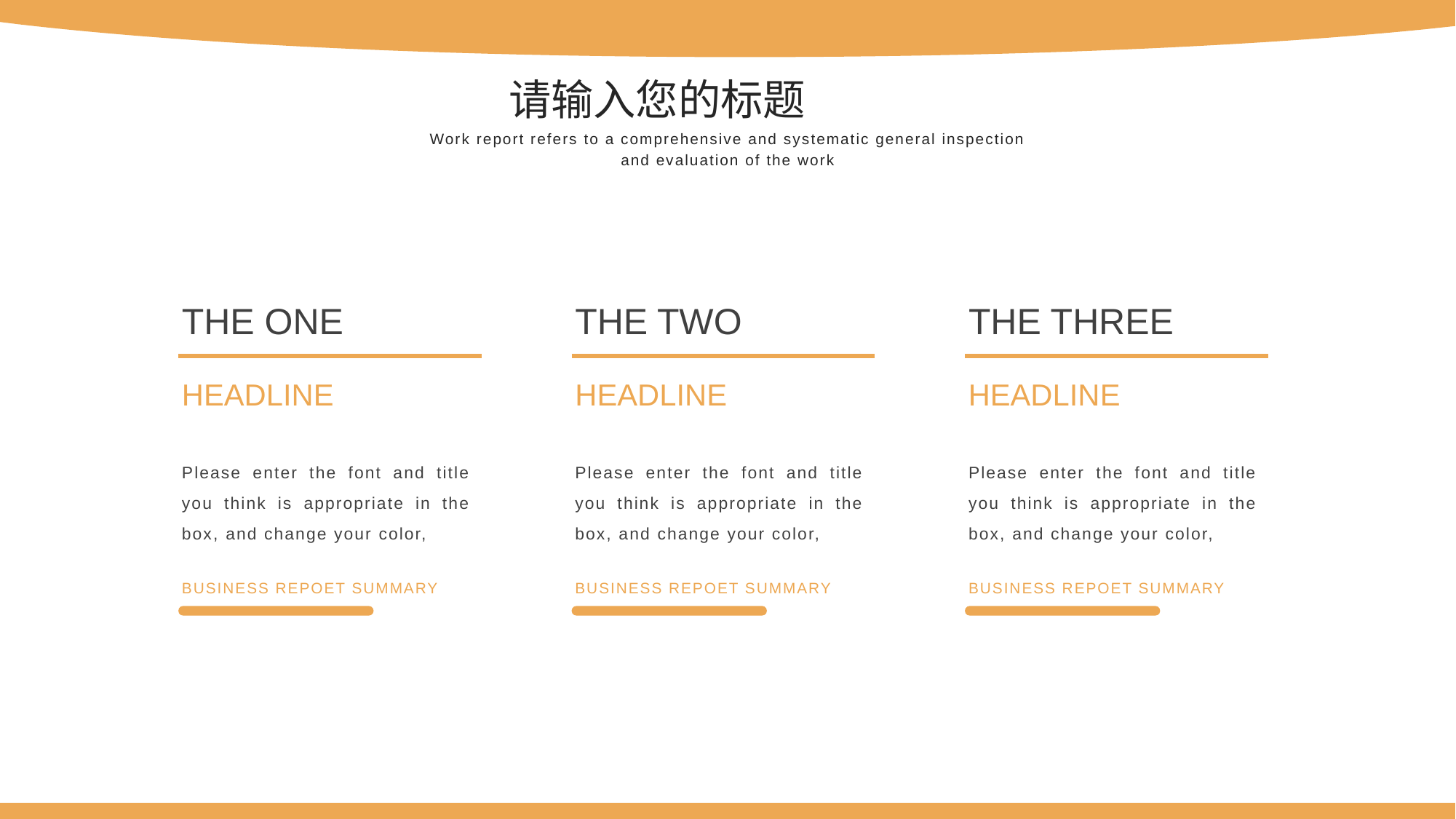

请输入您的标题
Work report refers to a comprehensive and systematic general inspection and evaluation of the work
THE ONE
Please enter the font and title you think is appropriate in the box, and change your color,
BUSINESS REPOET SUMMARY

HEADLINE
THE TWO
Please enter the font and title you think is appropriate in the box, and change your color,
BUSINESS REPOET SUMMARY

HEADLINE
THE THREE
Please enter the font and title you think is appropriate in the box, and change your color,
BUSINESS REPOET SUMMARY

HEADLINE